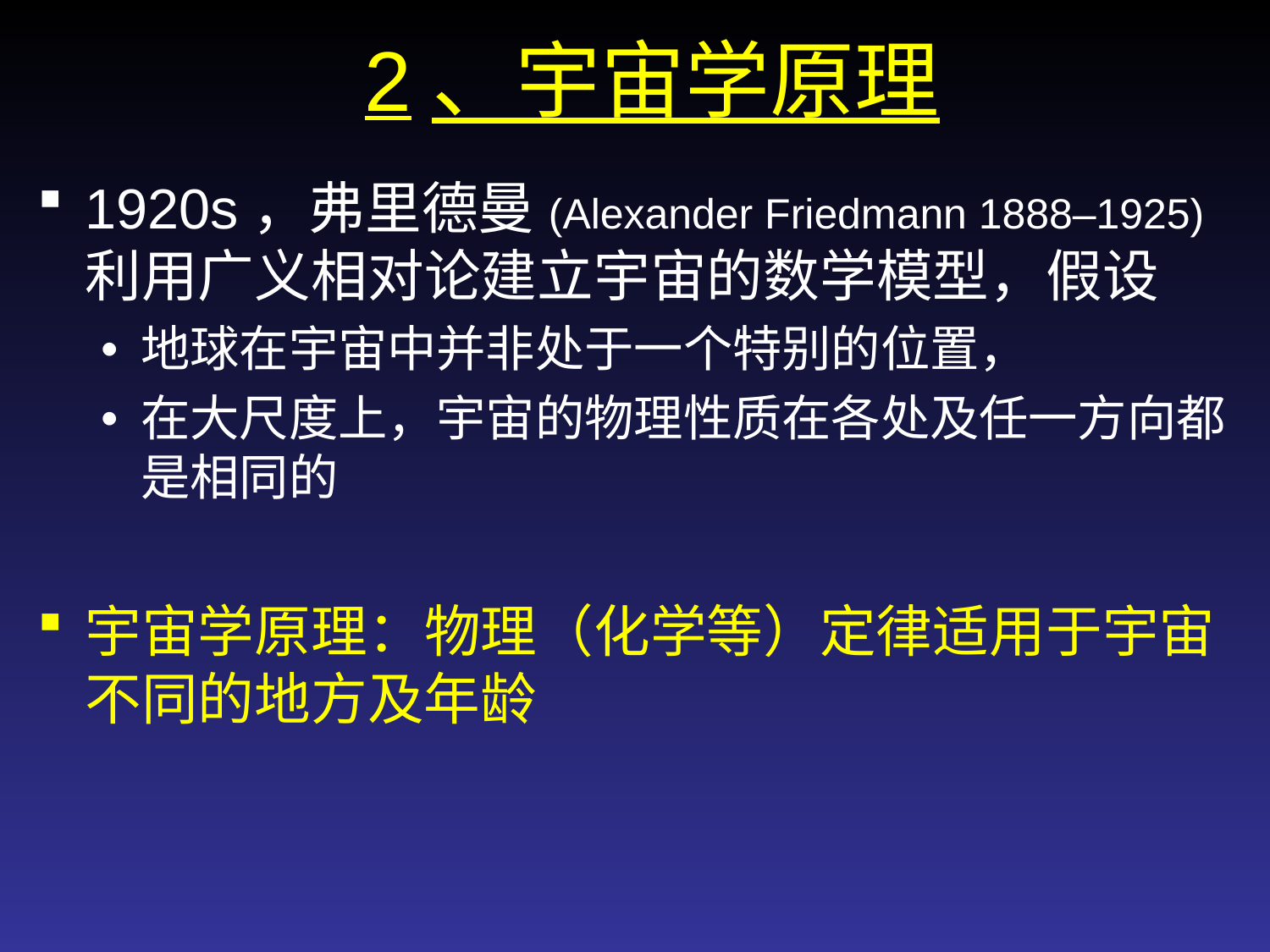

2、宇宙学原理
1920s，弗里德曼(Alexander Friedmann 1888–1925)利用广义相对论建立宇宙的数学模型，假设
地球在宇宙中并非处于一个特别的位置，
在大尺度上，宇宙的物理性质在各处及任一方向都是相同的

宇宙学原理：物理（化学等）定律适用于宇宙不同的地方及年龄